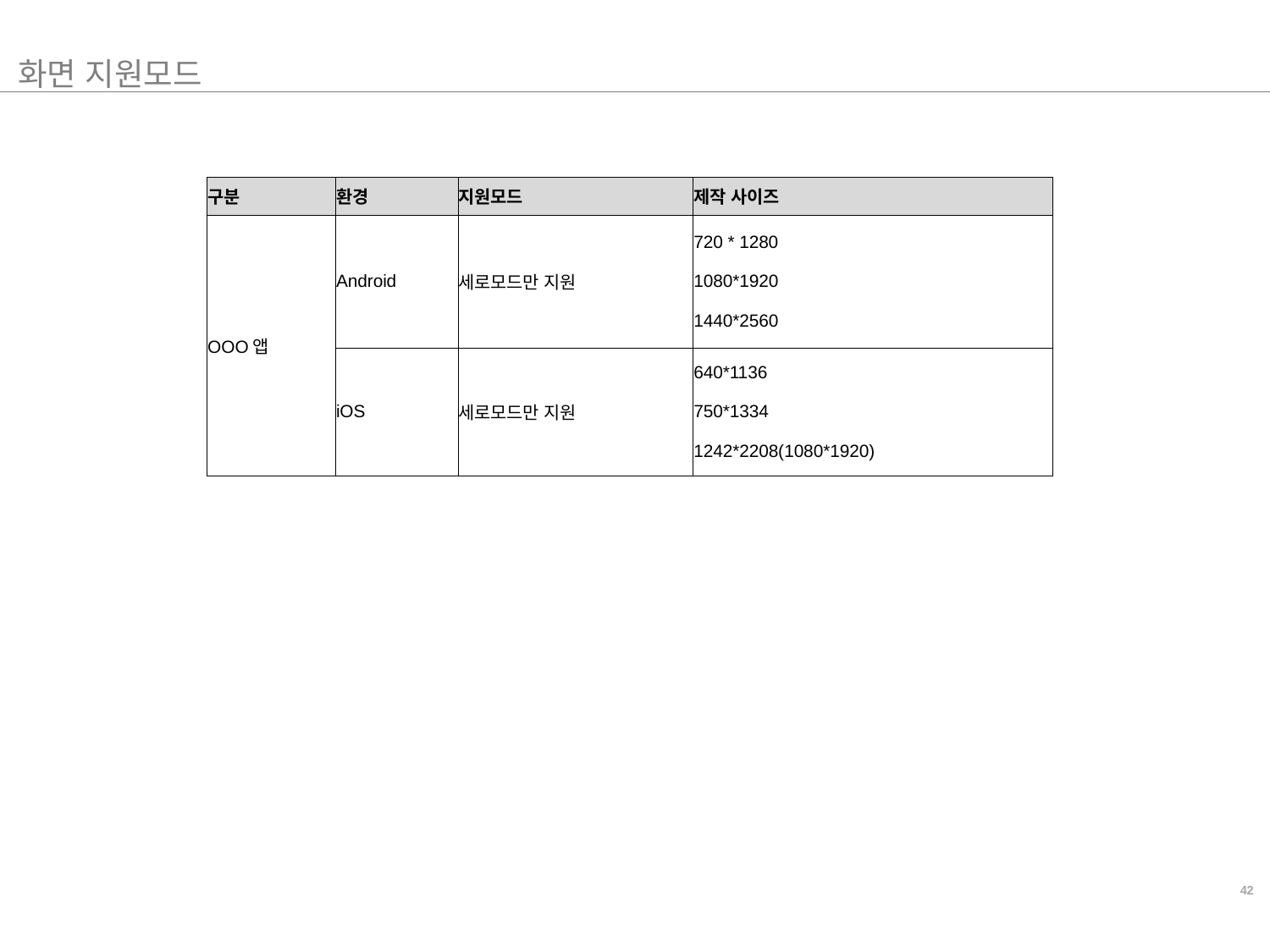

OS 플랫폼 특성
화면 지원모드
| 구분 | 환경 | 지원모드 | 제작 사이즈 |
| --- | --- | --- | --- |
| OOO앱 | Android | 세로모드만 지원 | 720 \* 1280 1080\*1920 1440\*2560 |
|  | iOS | 세로모드만 지원 | 640\*1136 750\*1334 1242\*2208(1080\*1920) |
42